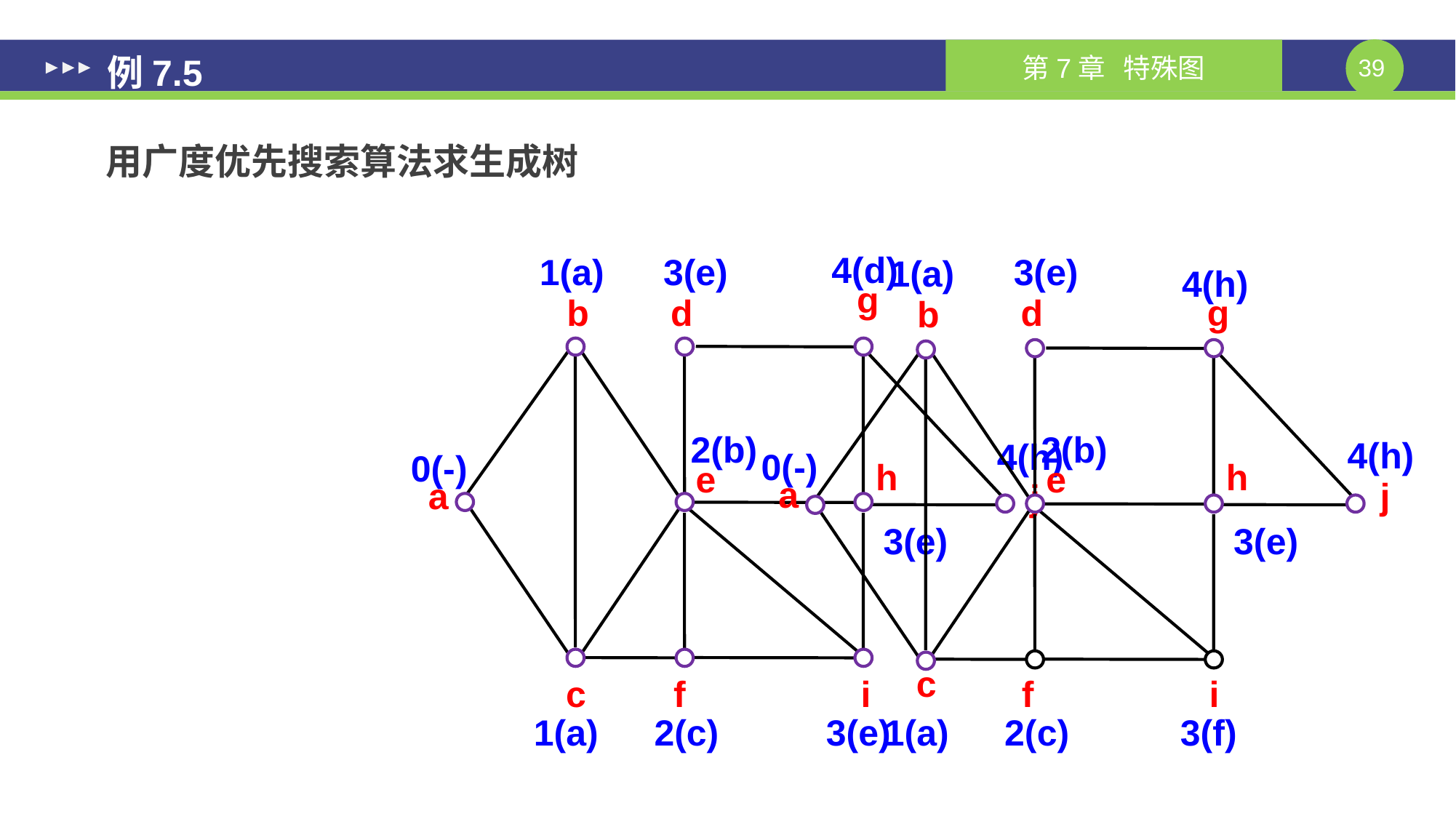

# 例7.5
用广度优先搜索算法求生成树
4(d)
1(a)
3(e)
3(e)
1(a)
4(h)
g
d
g
b
d
b

2(b)
2(b)
4(h)
4(h)
0(-)
0(-)
h
h
e
e
a
a
j
j

3(e)
3(e)

c
c
f
i
f
i
1(a)
2(c)
3(e)
1(a)
2(c)
3(f)